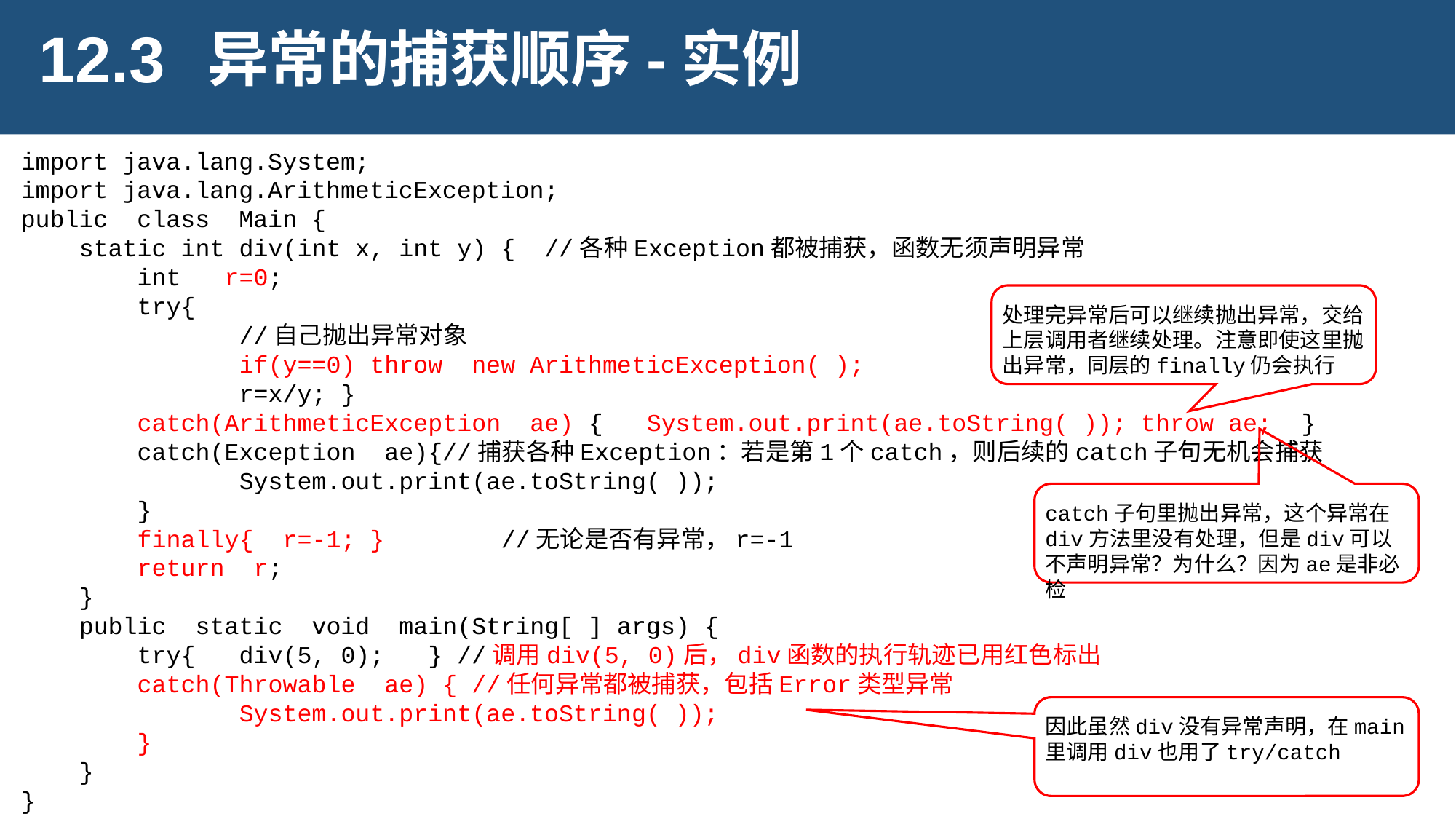

12.3
异常的捕获顺序-实例
import java.lang.System;
import java.lang.ArithmeticException;
public  class  Main {
    static int div(int x, int y) {  //各种Exception都被捕获，函数无须声明异常
        int   r=0;
        try{
		//自己抛出异常对象
		if(y==0) throw  new ArithmeticException( );
		r=x/y; }
        catch(ArithmeticException  ae) {   System.out.print(ae.toString( )); throw ae;  }
        catch(Exception  ae){//捕获各种Exception：若是第1个catch，则后续的catch子句无机会捕获
		System.out.print(ae.toString( ));
        }
        finally{  r=-1; }        //无论是否有异常，r=-1
        return  r;
    }
    public  static  void  main(String[ ] args) {
        try{   div(5, 0);   } //调用div(5, 0)后，div函数的执行轨迹已用红色标出
        catch(Throwable  ae) { //任何异常都被捕获，包括Error类型异常
		System.out.print(ae.toString( ));
        }
    }
}

处理完异常后可以继续抛出异常，交给上层调用者继续处理。注意即使这里抛出异常，同层的finally仍会执行

catch子句里抛出异常，这个异常在div方法里没有处理，但是div可以不声明异常？为什么？因为ae是非必检

因此虽然div没有异常声明，在main里调用div也用了try/catch